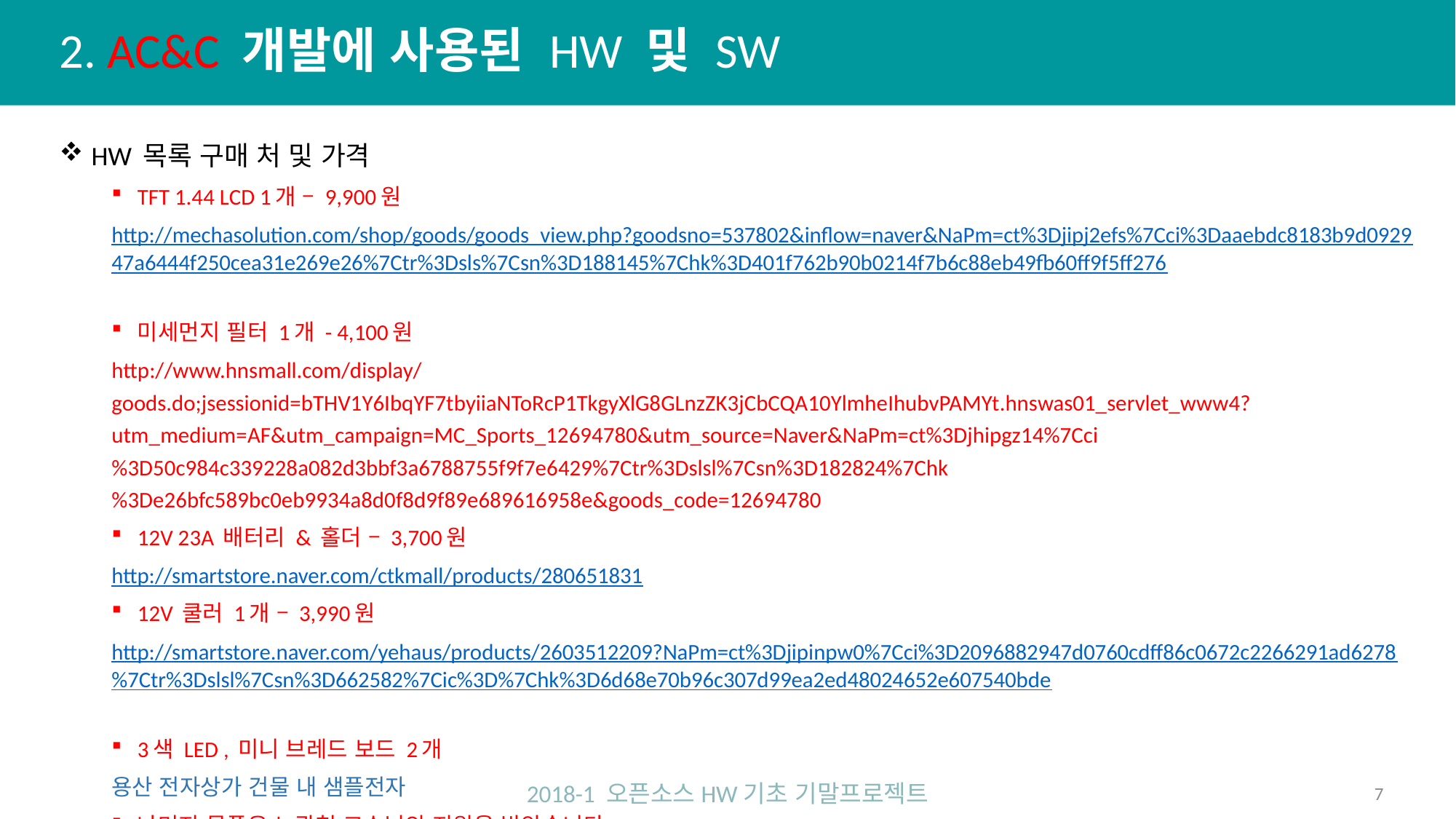

# 2. AC&C 개발에 사용된 HW 및 SW
 HW 목록 구매 처 및 가격
TFT 1.44 LCD 1개 – 9,900원
http://mechasolution.com/shop/goods/goods_view.php?goodsno=537802&inflow=naver&NaPm=ct%3Djipj2efs%7Cci%3Daaebdc8183b9d092947a6444f250cea31e269e26%7Ctr%3Dsls%7Csn%3D188145%7Chk%3D401f762b90b0214f7b6c88eb49fb60ff9f5ff276
미세먼지 필터 1개 - 4,100원
http://www.hnsmall.com/display/goods.do;jsessionid=bTHV1Y6IbqYF7tbyiiaNToRcP1TkgyXlG8GLnzZK3jCbCQA10YlmheIhubvPAMYt.hnswas01_servlet_www4?utm_medium=AF&utm_campaign=MC_Sports_12694780&utm_source=Naver&NaPm=ct%3Djhipgz14%7Cci%3D50c984c339228a082d3bbf3a6788755f9f7e6429%7Ctr%3Dslsl%7Csn%3D182824%7Chk%3De26bfc589bc0eb9934a8d0f8d9f89e689616958e&goods_code=12694780
12V 23A 배터리 & 홀더 – 3,700원
http://smartstore.naver.com/ctkmall/products/280651831
12V 쿨러 1개 – 3,990원
http://smartstore.naver.com/yehaus/products/2603512209?NaPm=ct%3Djipinpw0%7Cci%3D2096882947d0760cdff86c0672c2266291ad6278%7Ctr%3Dslsl%7Csn%3D662582%7Cic%3D%7Chk%3D6d68e70b96c307d99ea2ed48024652e607540bde
3색 LED , 미니 브레드 보드 2개
용산 전자상가 건물 내 샘플전자
나머지 물품은 노광현 교수님의 지원을 받았습니다.

2018-1 오픈소스HW기초 기말프로젝트
7